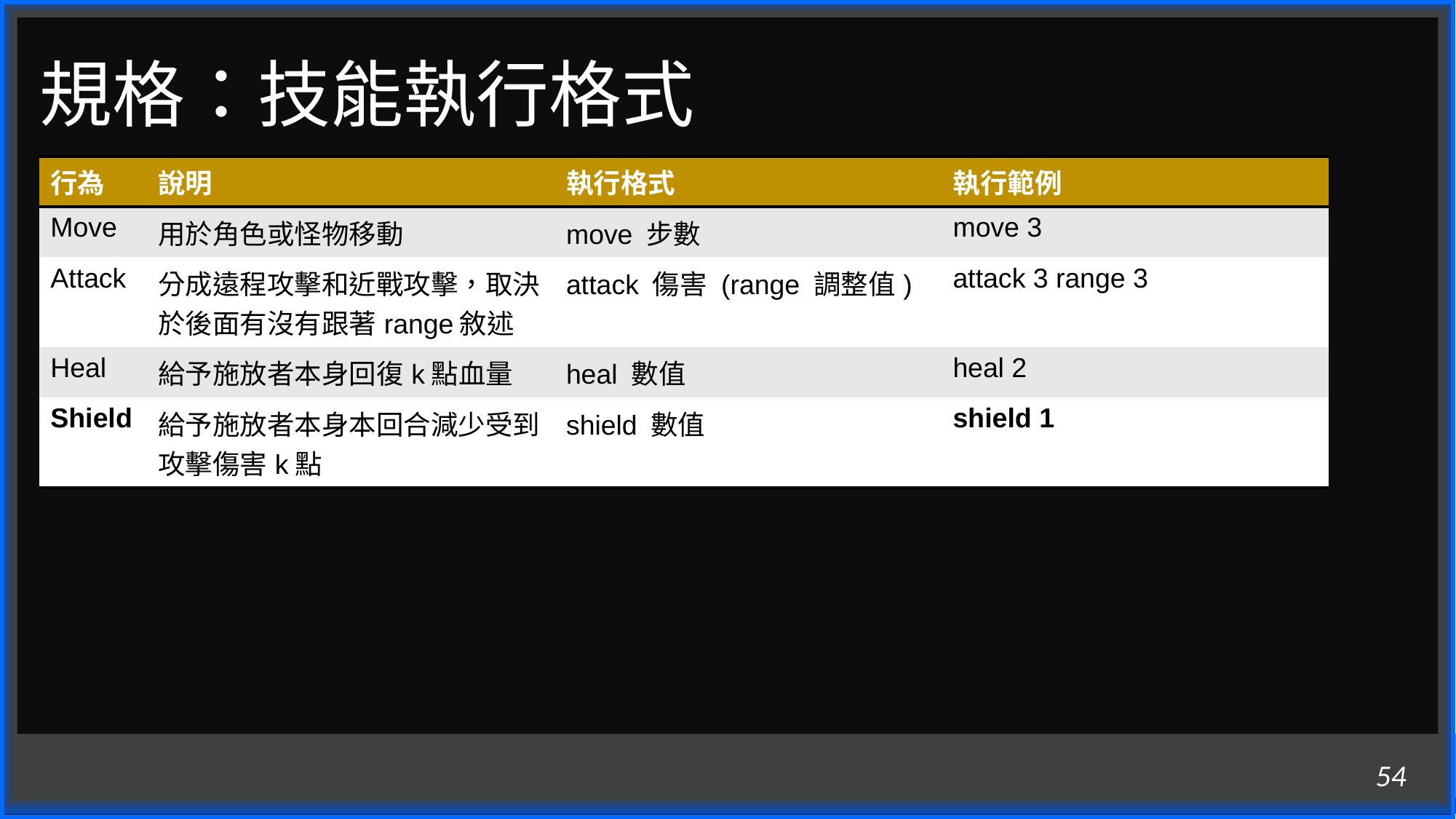

# 規格：技能執行格式
| 行為 | 說明 | 執行格式 | 執行範例 |
| --- | --- | --- | --- |
| Move | 用於角色或怪物移動 | move 步數 | move 3 |
| Attack | 分成遠程攻擊和近戰攻擊，取決於後面有沒有跟著range敘述 | attack 傷害 (range 調整值) | attack 3 range 3 |
| Heal | 給予施放者本身回復k點血量 | heal 數值 | heal 2 |
| Shield | 給予施放者本身本回合減少受到攻擊傷害k點 | shield 數值 | shield 1 |